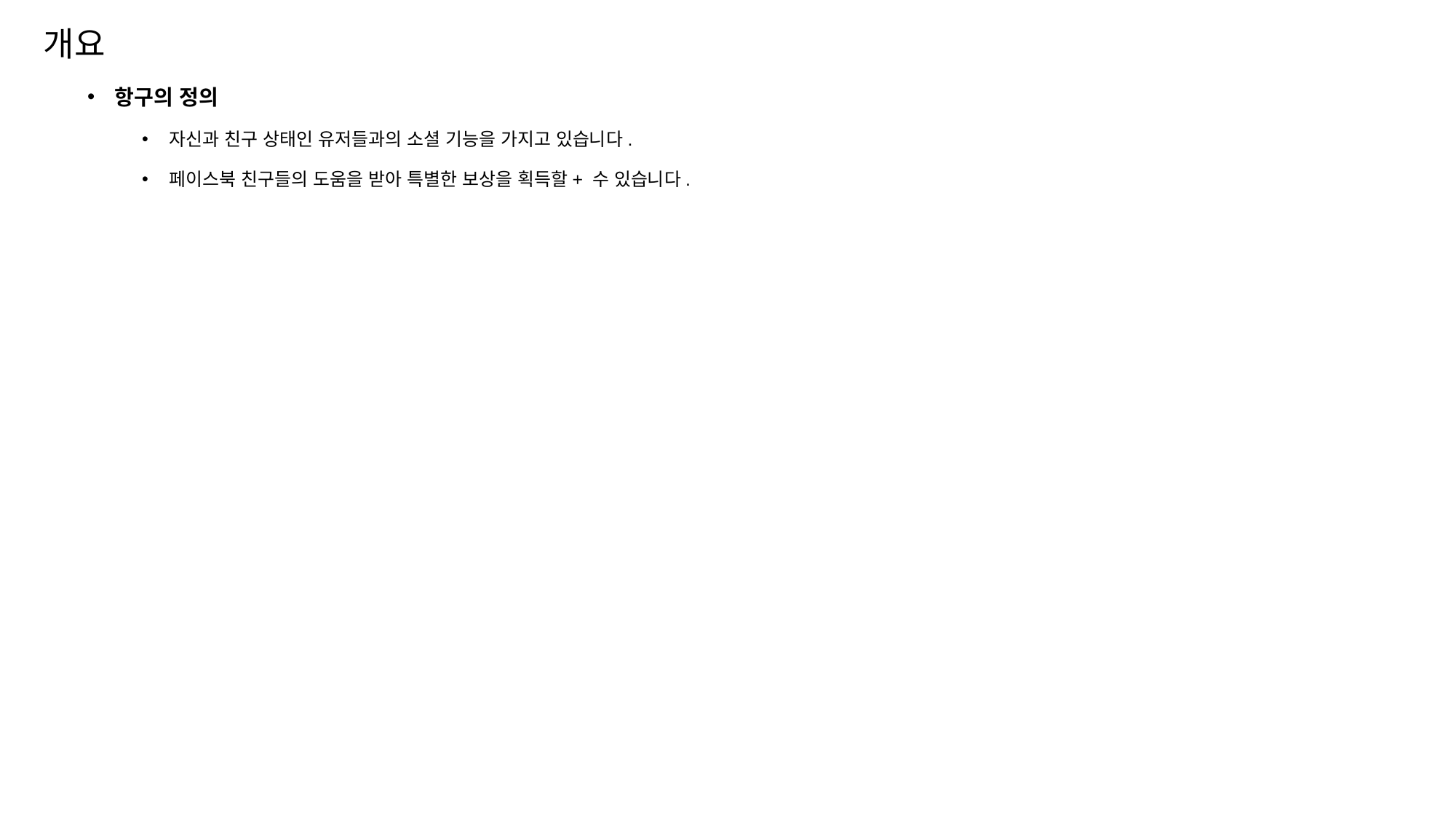

개요
항구의 정의
자신과 친구 상태인 유저들과의 소셜 기능을 가지고 있습니다.
페이스북 친구들의 도움을 받아 특별한 보상을 획득할+ 수 있습니다.